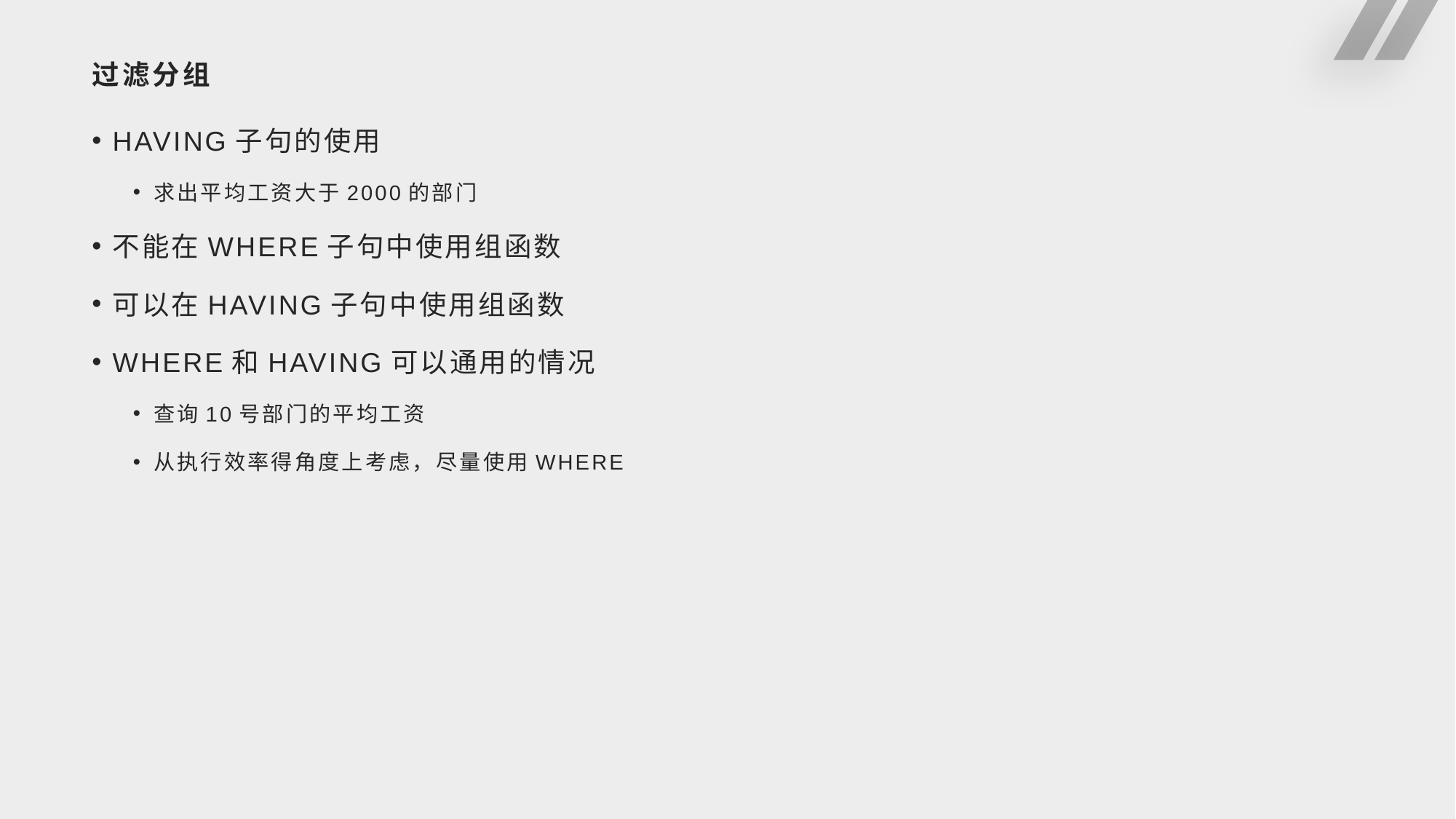

# 过滤分组
HAVING子句的使用
求出平均工资大于2000的部门
不能在WHERE子句中使用组函数
可以在HAVING子句中使用组函数
WHERE和HAVING可以通用的情况
查询10号部门的平均工资
从执行效率得角度上考虑，尽量使用WHERE